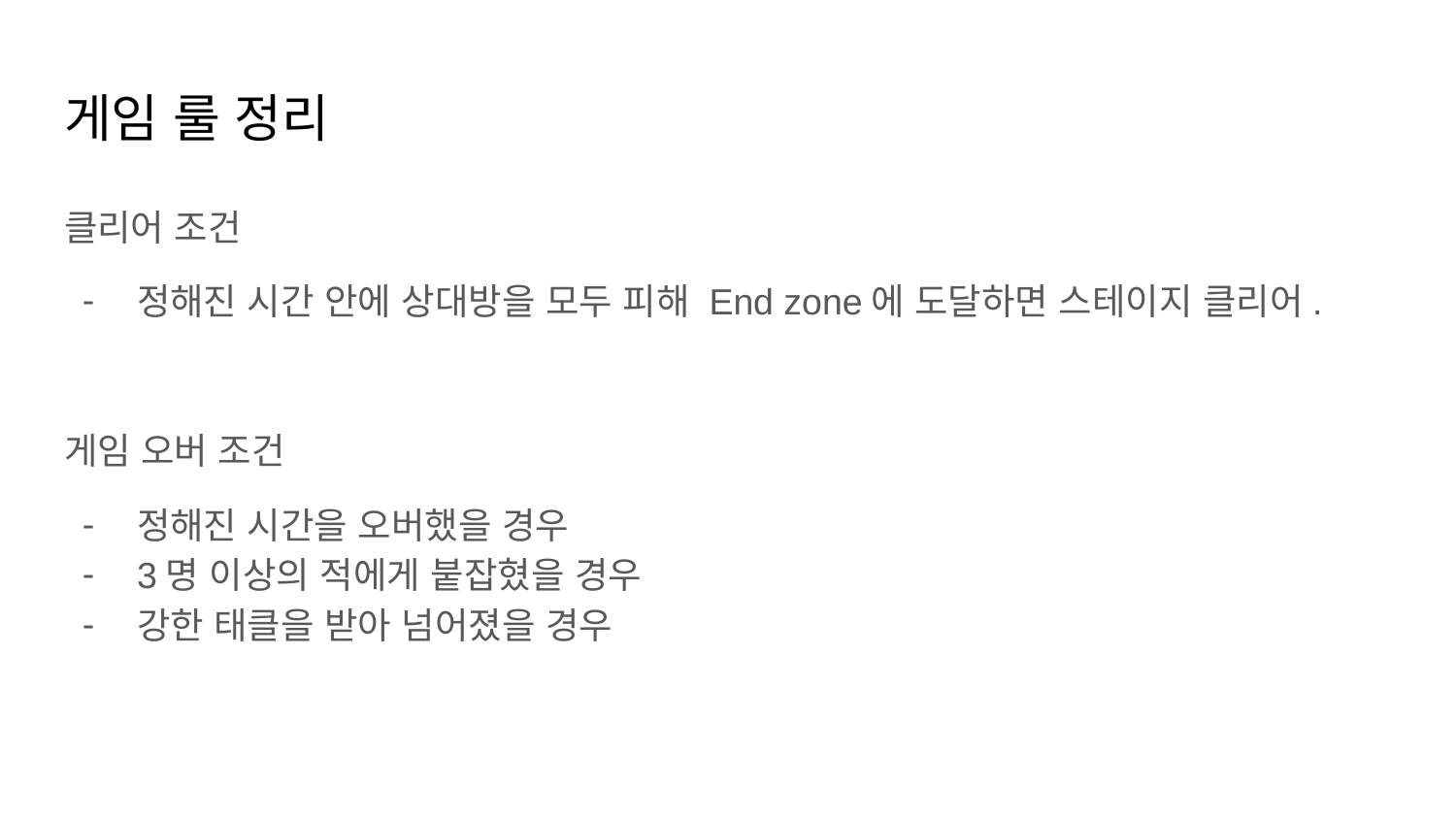

# 게임 룰 정리
클리어 조건
정해진 시간 안에 상대방을 모두 피해 End zone에 도달하면 스테이지 클리어.

게임 오버 조건
정해진 시간을 오버했을 경우
3명 이상의 적에게 붙잡혔을 경우
강한 태클을 받아 넘어졌을 경우